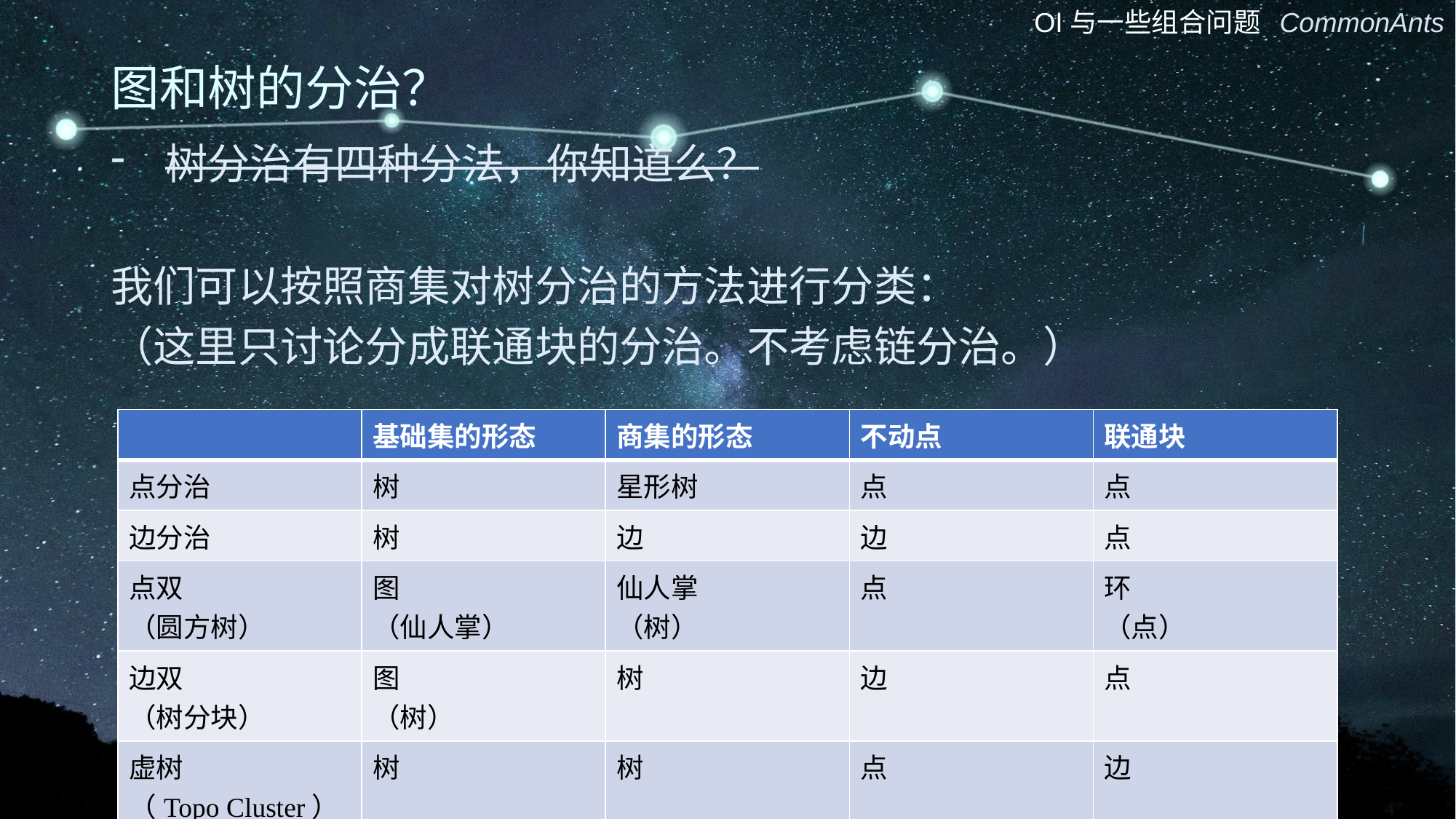

# 图和树的分治？
树分治有四种分法，你知道么？

我们可以按照商集对树分治的方法进行分类：
（这里只讨论分成联通块的分治。不考虑链分治。）

|  | 基础集的形态 | 商集的形态 | 不动点 | 联通块 |
| --- | --- | --- | --- | --- |
| 点分治 | 树 | 星形树 | 点 | 点 |
| 边分治 | 树 | 边 | 边 | 点 |
| 点双 （圆方树） | 图 （仙人掌） | 仙人掌 （树） | 点 | 环 （点） |
| 边双 （树分块） | 图 （树） | 树 | 边 | 点 |
| 虚树 （Topo Cluster） | 树 | 树 | 点 | 边 |